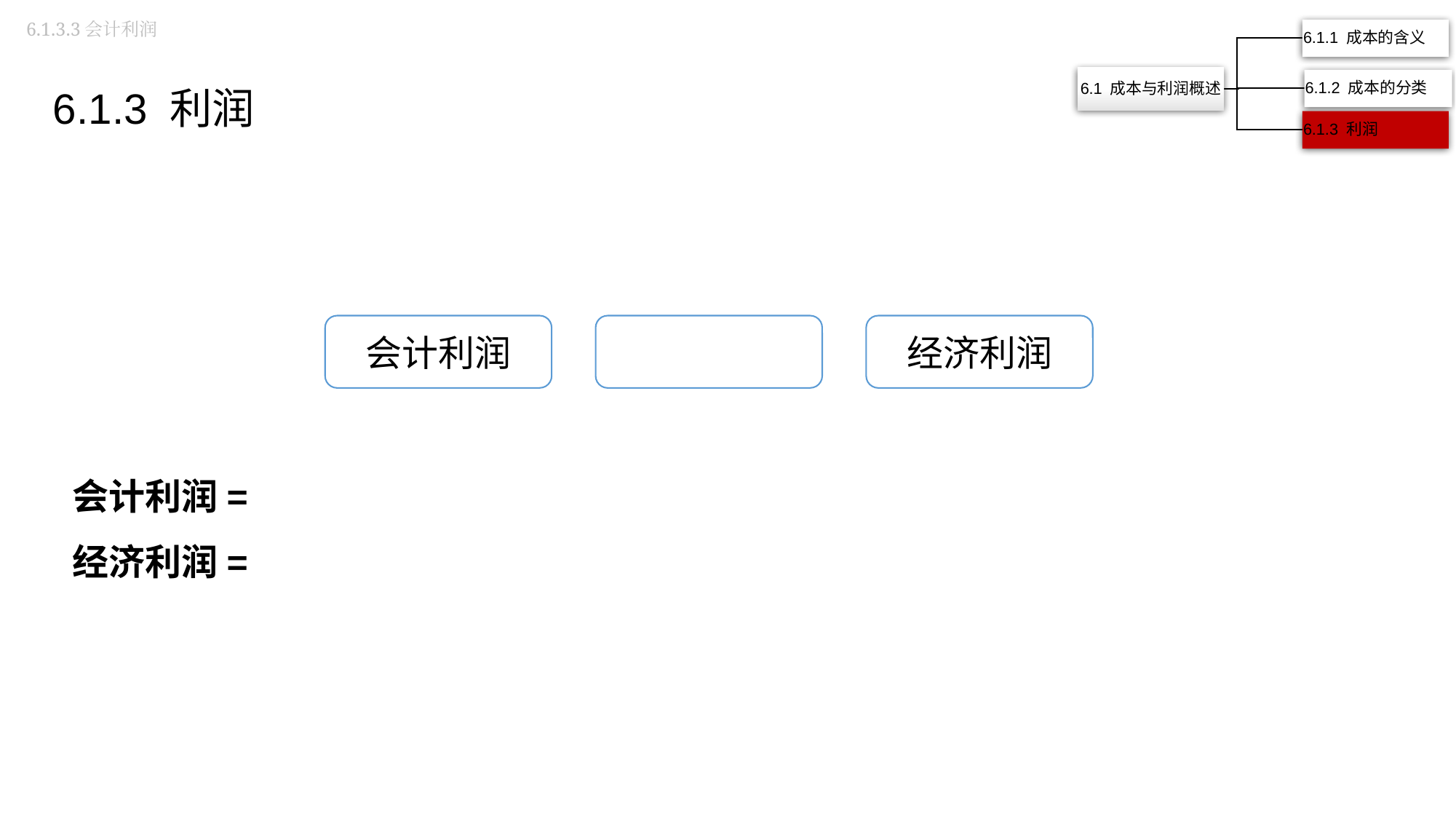

6.1 成本与利润概述
6.1.1 成本的含义
6.1.2 成本的分类
6.1.3 利润
6.1.3.3会计利润
6.1.3 利润

经济利润
会计利润
会计利润=
经济利润=